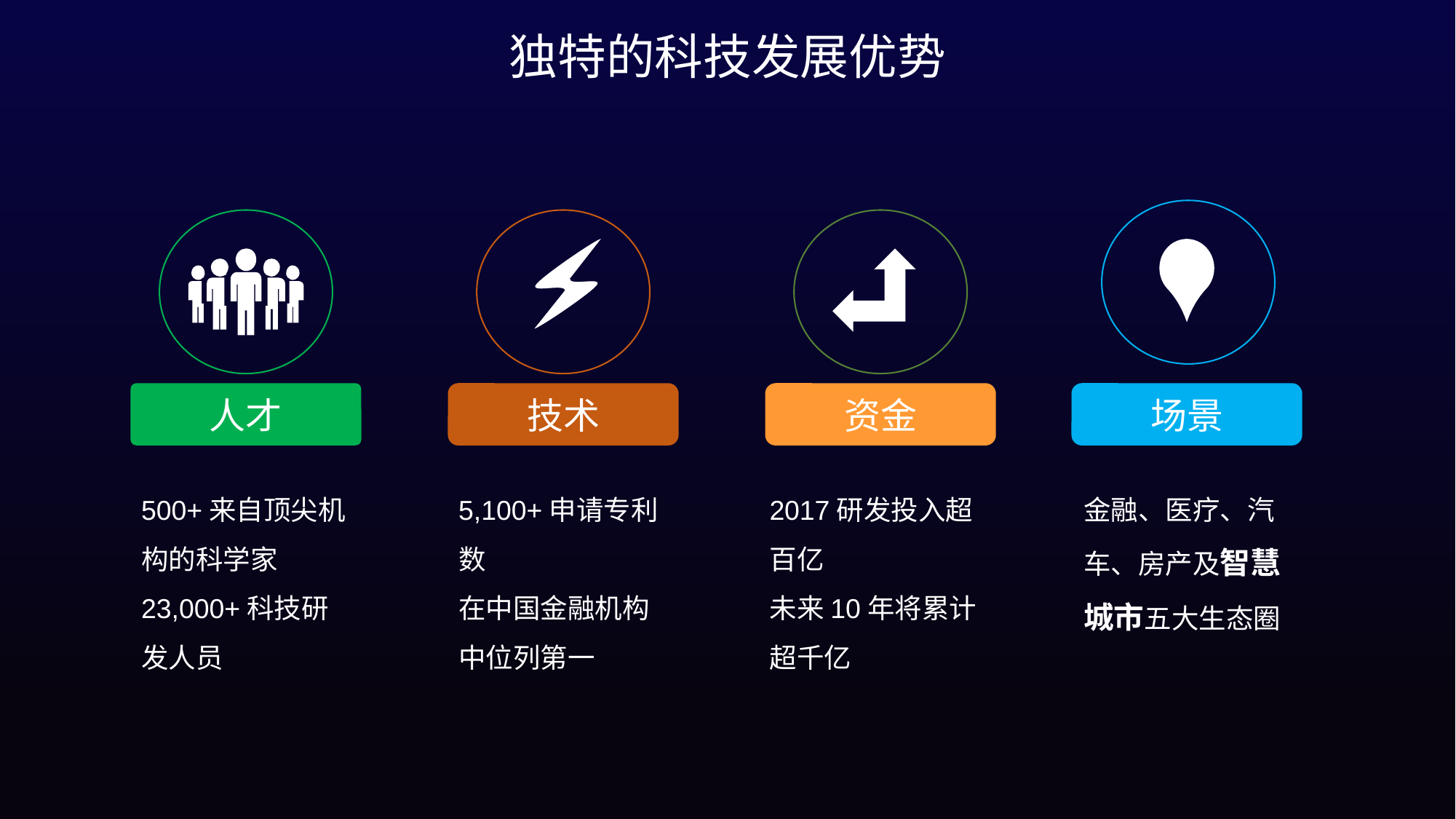

独特的科技发展优势

人才
技术
资金
场景
500+来自顶尖机 构的科学家
23,000+科技研发人员
5,100+申请专利数
在中国金融机构中位列第一
2017研发投入超百亿
未来10年将累计超千亿
金融、医疗、汽 车、房产及智慧城市五大生态圈